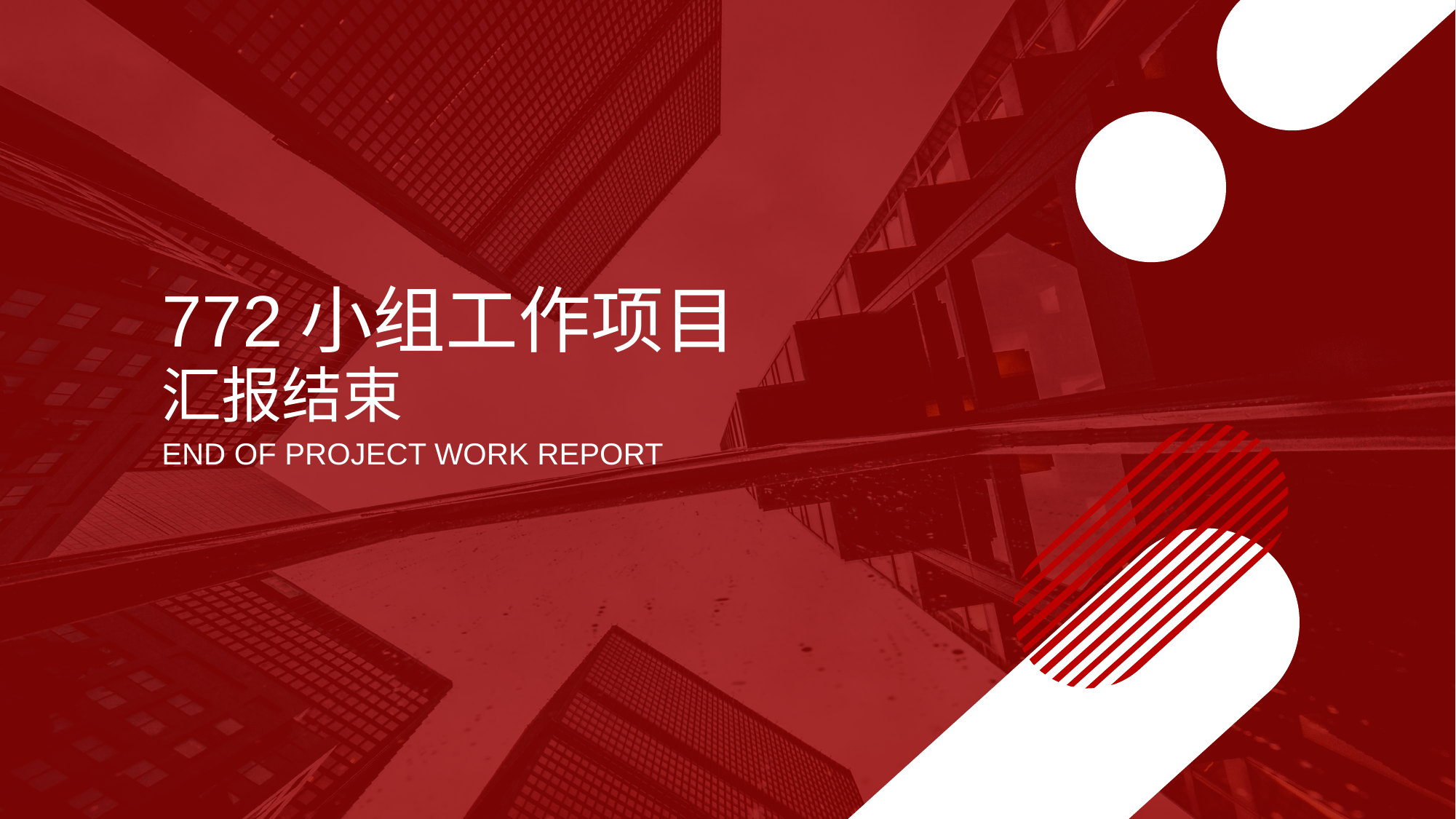

772小组工作项目
汇报结束
END OF PROJECT WORK REPORT